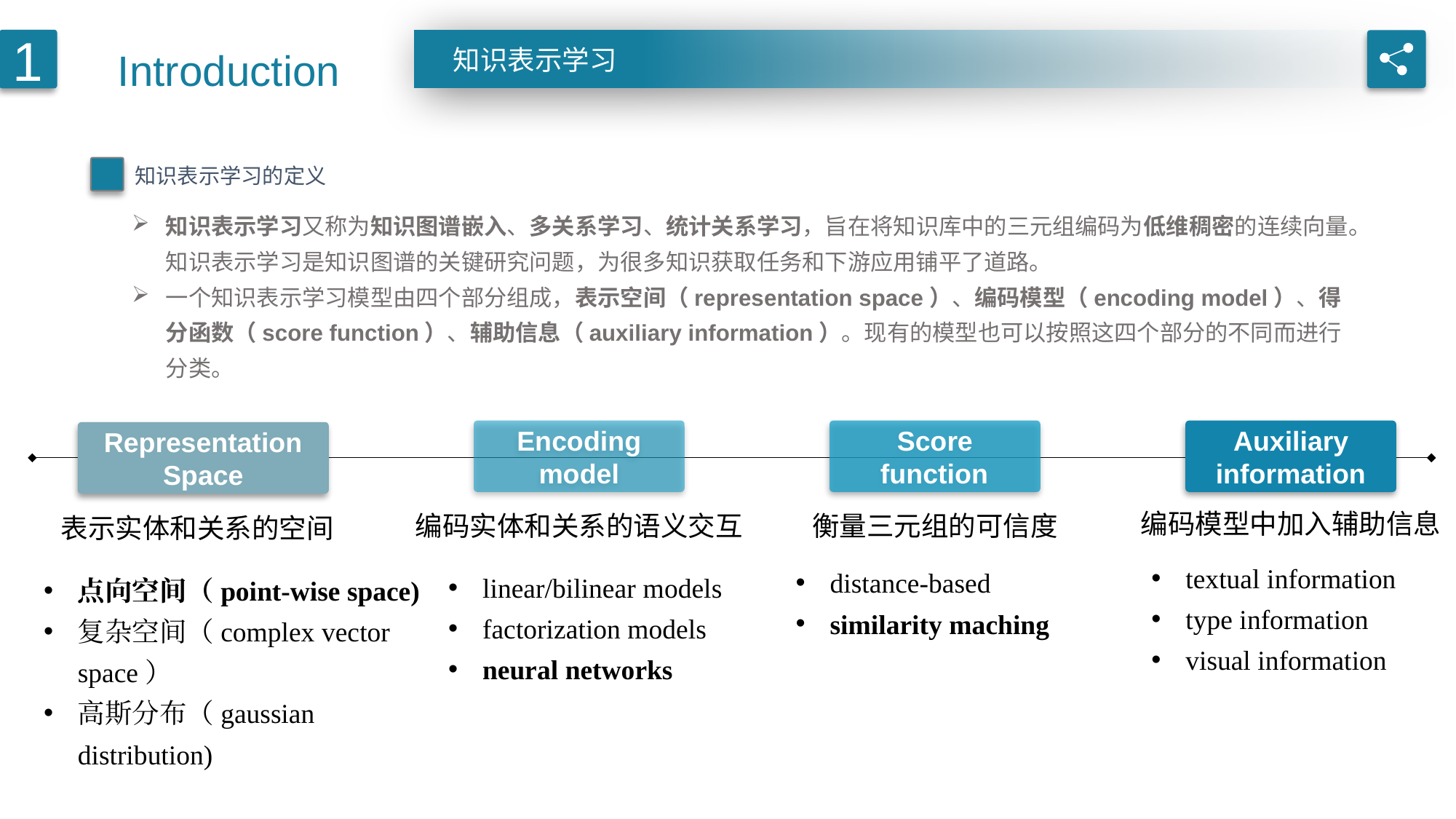

Introduction
1

知识表示学习

知识表示学习的定义

知识表示学习又称为知识图谱嵌入、多关系学习、统计关系学习，旨在将知识库中的三元组编码为低维稠密的连续向量。知识表示学习是知识图谱的关键研究问题，为很多知识获取任务和下游应用铺平了道路。
一个知识表示学习模型由四个部分组成，表示空间（representation space）、编码模型（encoding model）、得分函数（score function）、辅助信息（auxiliary information）。现有的模型也可以按照这四个部分的不同而进行分类。
Encoding model
Auxiliary
information
Score
function
Representation Space
编码模型中加入辅助信息
编码实体和关系的语义交互
衡量三元组的可信度
表示实体和关系的空间
textual information
type information
visual information
distance-based
similarity maching
linear/bilinear models
factorization models
neural networks
点向空间（point-wise space)
复杂空间（complex vector space）
高斯分布（gaussian distribution)